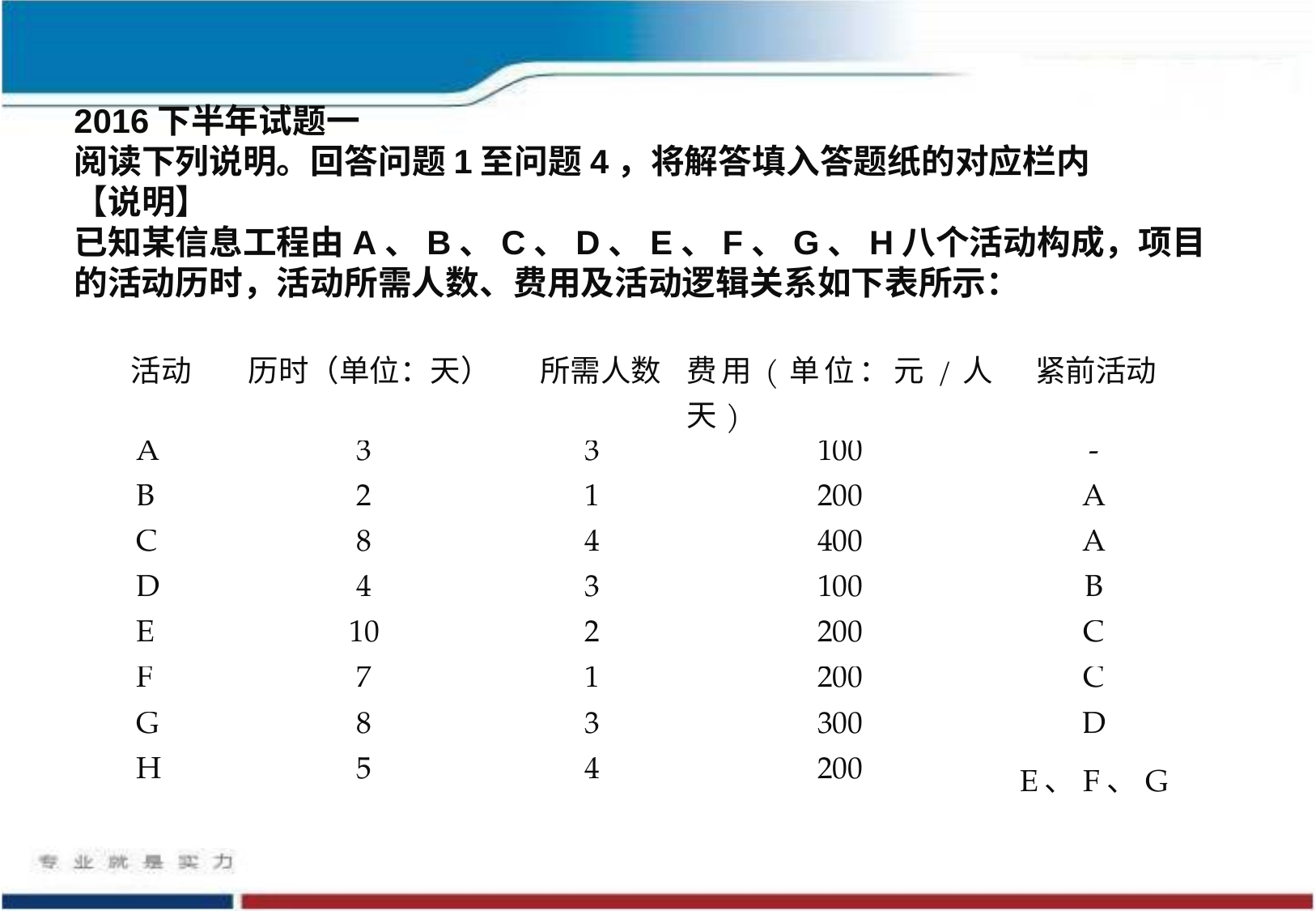

2016下半年试题一 
阅读下列说明。回答问题1至问题4，将解答填入答题纸的对应栏内
【说明】
已知某信息工程由A、B、C、D、E、F、G、H八个活动构成，项目的活动历时，活动所需人数、费用及活动逻辑关系如下表所示：
| 活动 | 历时（单位：天） | 所需人数 | 费用(单位：元/人天) | 紧前活动 |
| --- | --- | --- | --- | --- |
| A | 3 | 3 | 100 | - |
| B | 2 | 1 | 200 | A |
| C | 8 | 4 | 400 | A |
| D | 4 | 3 | 100 | B |
| E | 10 | 2 | 200 | C |
| F | 7 | 1 | 200 | C |
| G | 8 | 3 | 300 | D |
| H | 5 | 4 | 200 | E、F、G |